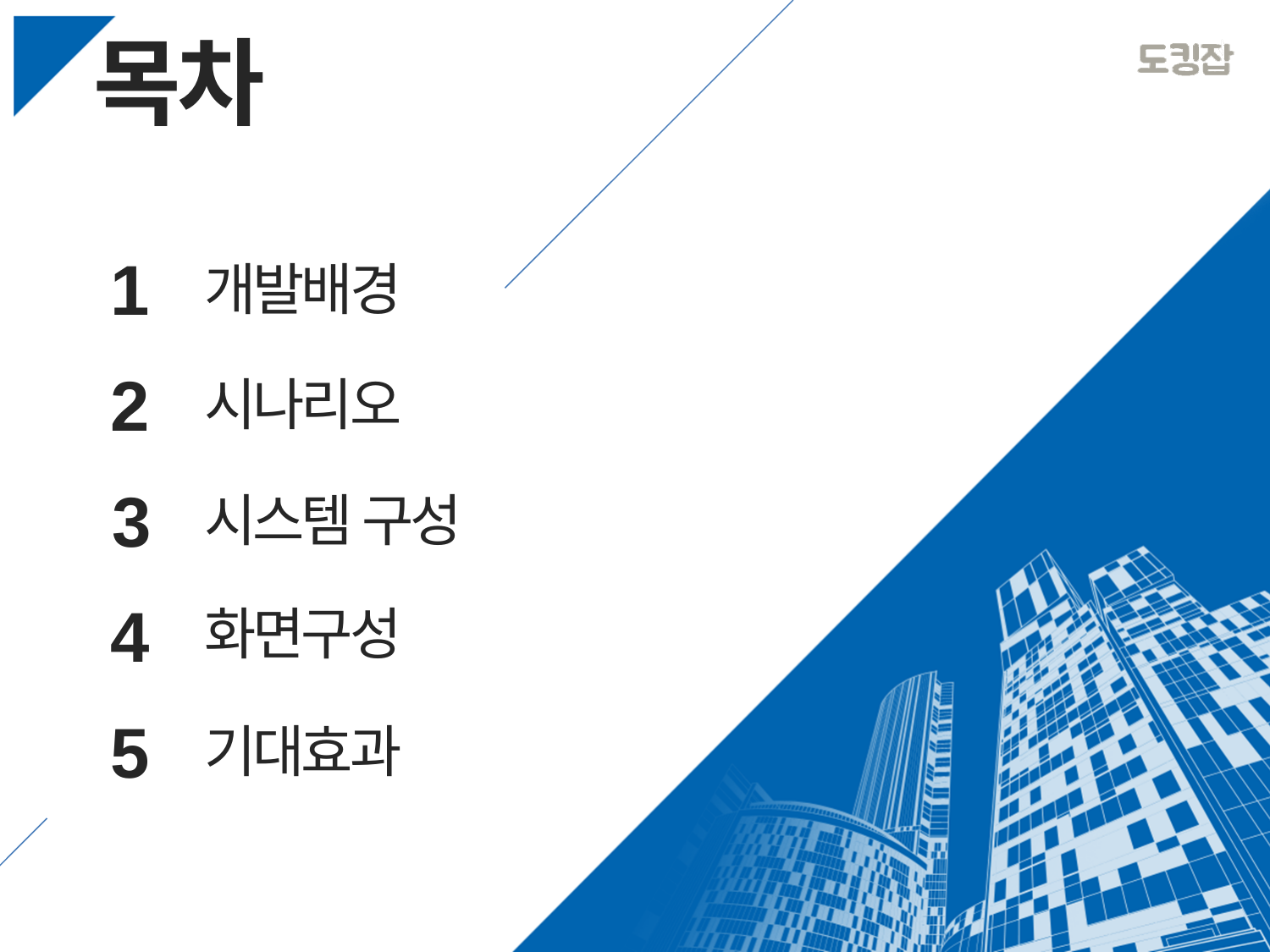

목차
1
개발배경
2
시나리오
3
시스템 구성
4
화면구성
5
기대효과